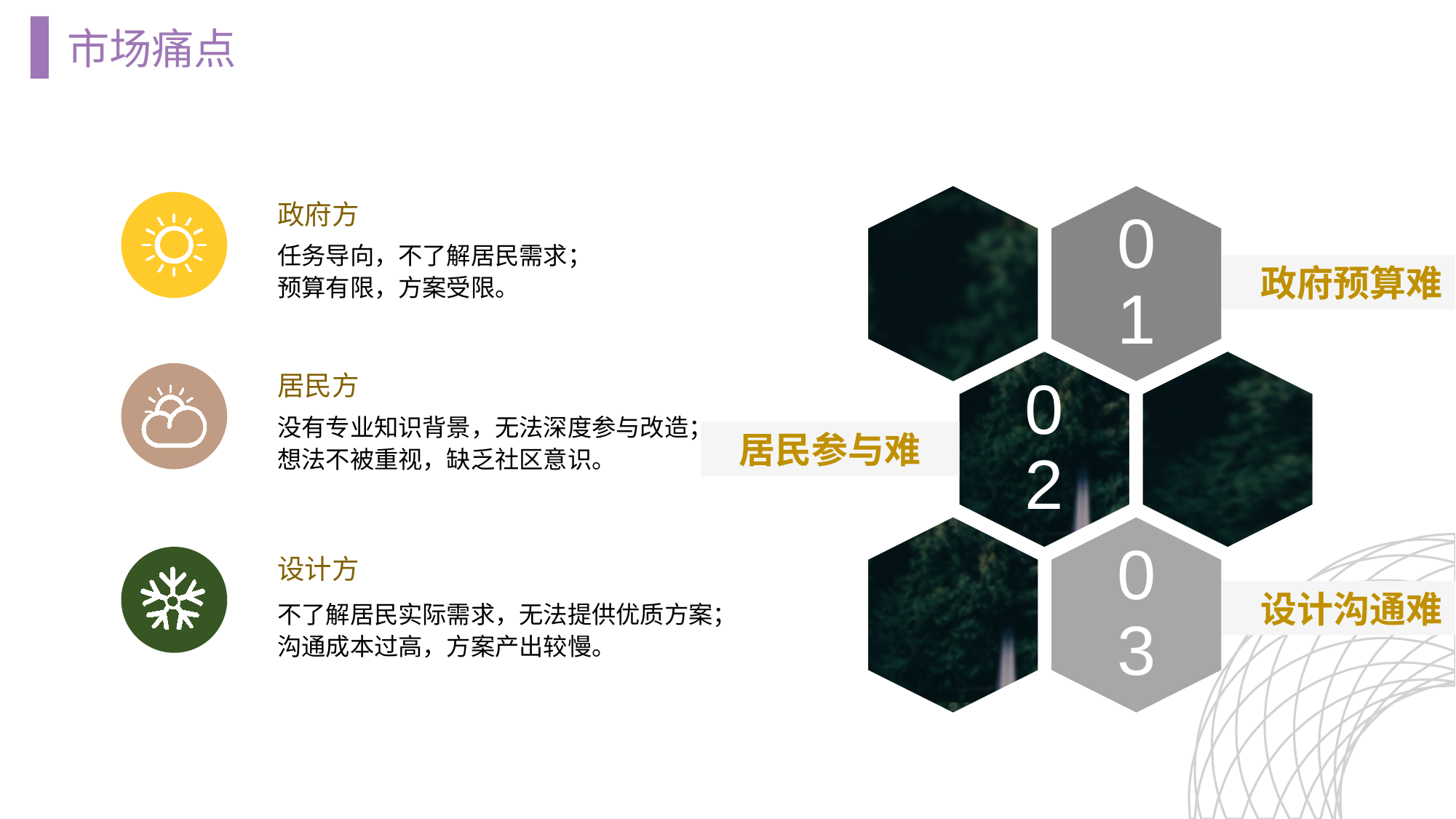

市场痛点
01
Title

02
Title

03
Title

政府方

任务导向，不了解居民需求；
预算有限，方案受限。
政府预算难

居民方

没有专业知识背景，无法深度参与改造；
想法不被重视，缺乏社区意识。
居民参与难
设计方

设计沟通难
不了解居民实际需求，无法提供优质方案；
沟通成本过高，方案产出较慢。